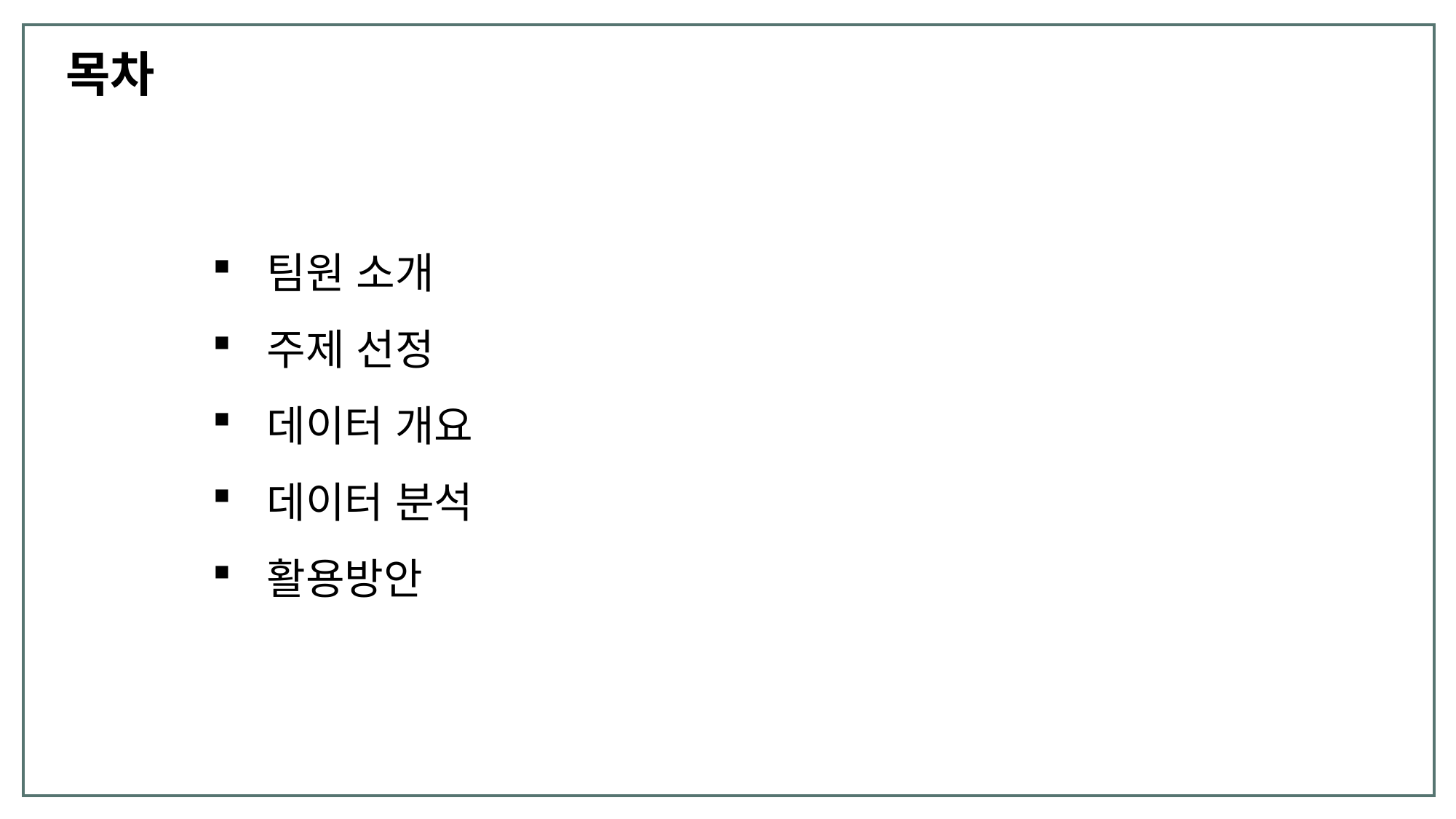

목차
팀원 소개
주제 선정
데이터 개요
데이터 분석
활용방안